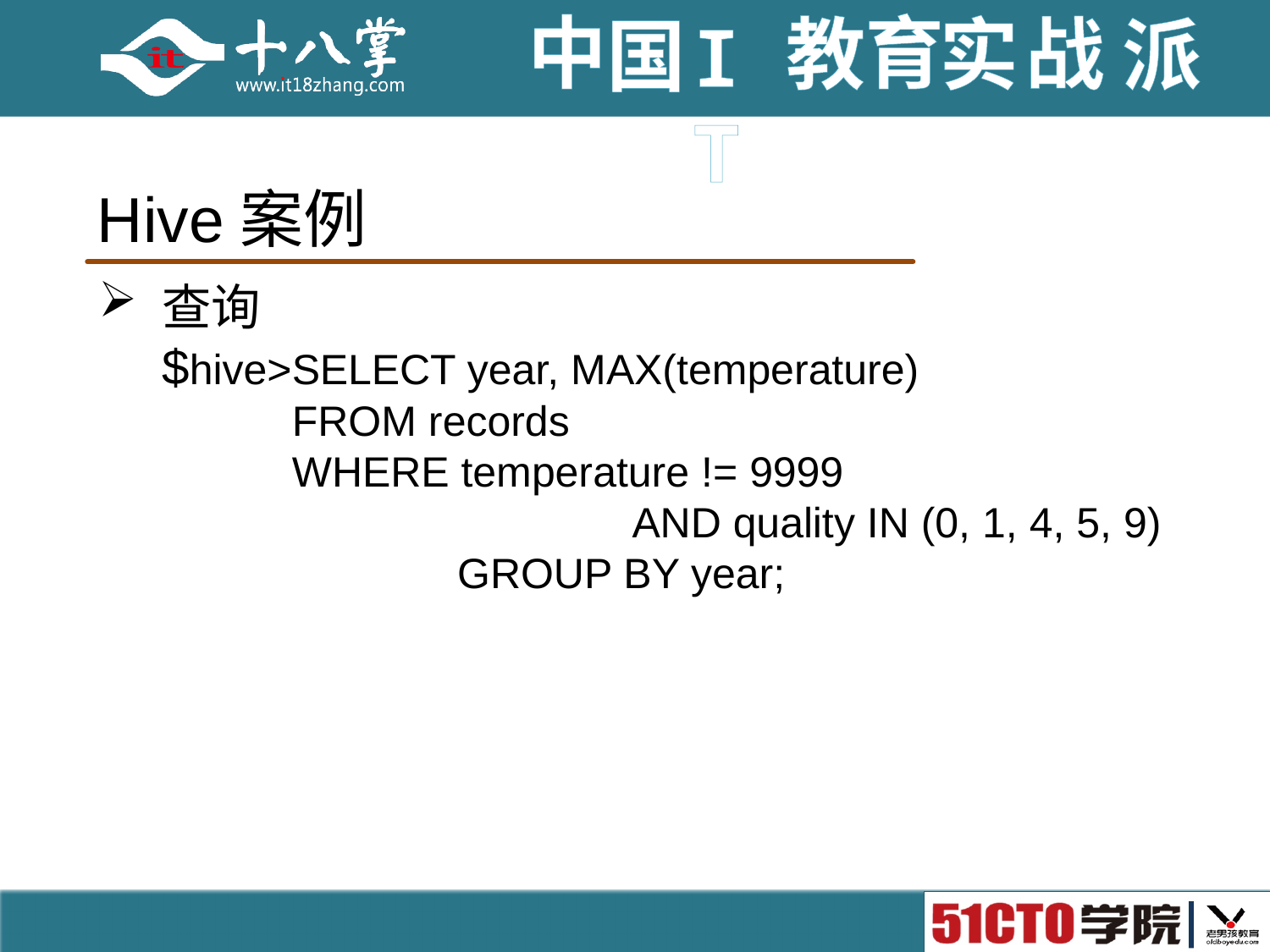

# Hive案例
查询
$hive>SELECT year, MAX(temperature)
           FROM records
           WHERE temperature != 9999
                                        AND quality IN (0, 1, 4, 5, 9)
                         GROUP BY year;